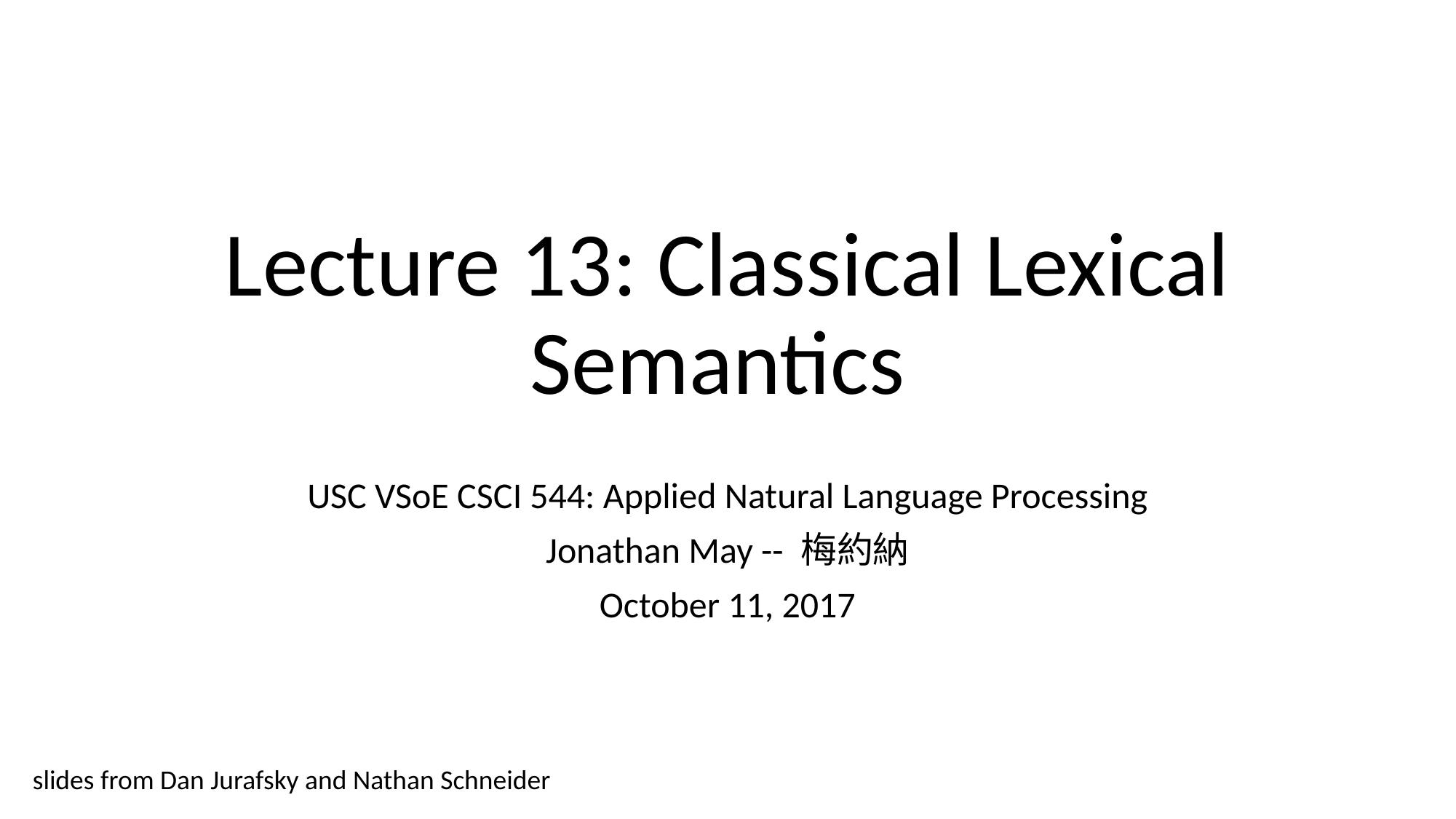

# Lecture 13: Classical Lexical Semantics
USC VSoE CSCI 544: Applied Natural Language Processing
Jonathan May -- 梅約納
October 11, 2017
slides from Dan Jurafsky and Nathan Schneider